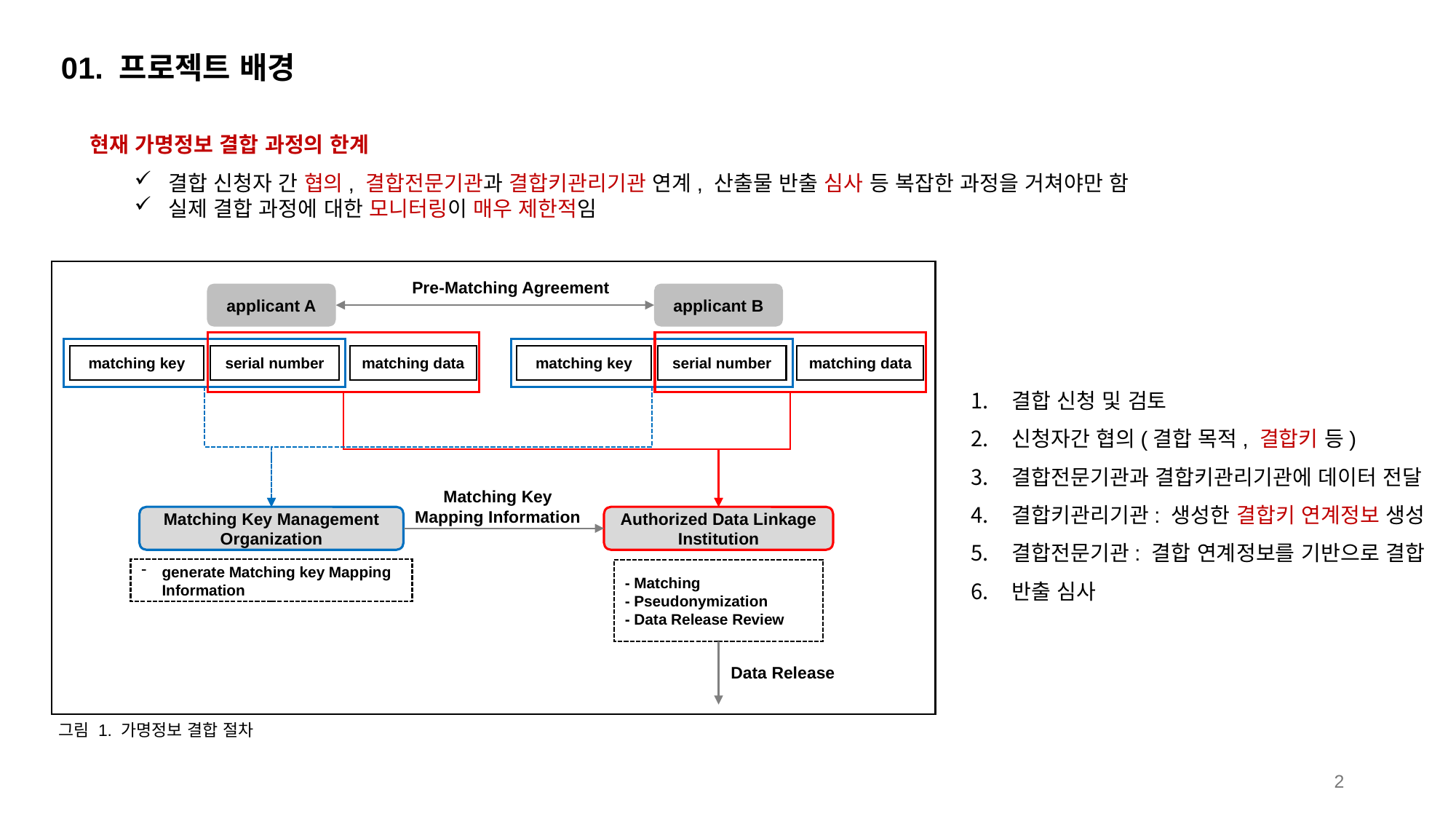

01. 프로젝트 배경
현재 가명정보 결합 과정의 한계
결합 신청자 간 협의, 결합전문기관과 결합키관리기관 연계, 산출물 반출 심사 등 복잡한 과정을 거쳐야만 함
실제 결합 과정에 대한 모니터링이 매우 제한적임

 Pre-Matching Agreement
applicant A
applicant B

matching key
serial number
matching data

matching key
serial number
matching data
Matching Key
Mapping Information
Matching Key Management Organization
Authorized Data Linkage Institution
generate Matching key Mapping Information
- Matching
- Pseudonymization
- Data Release Review
Data Release
그림 1. 가명정보 결합 절차
결합 신청 및 검토
신청자간 협의(결합 목적, 결합키 등)
결합전문기관과 결합키관리기관에 데이터 전달
결합키관리기관: 생성한 결합키 연계정보 생성
결합전문기관: 결합 연계정보를 기반으로 결합
반출 심사
2